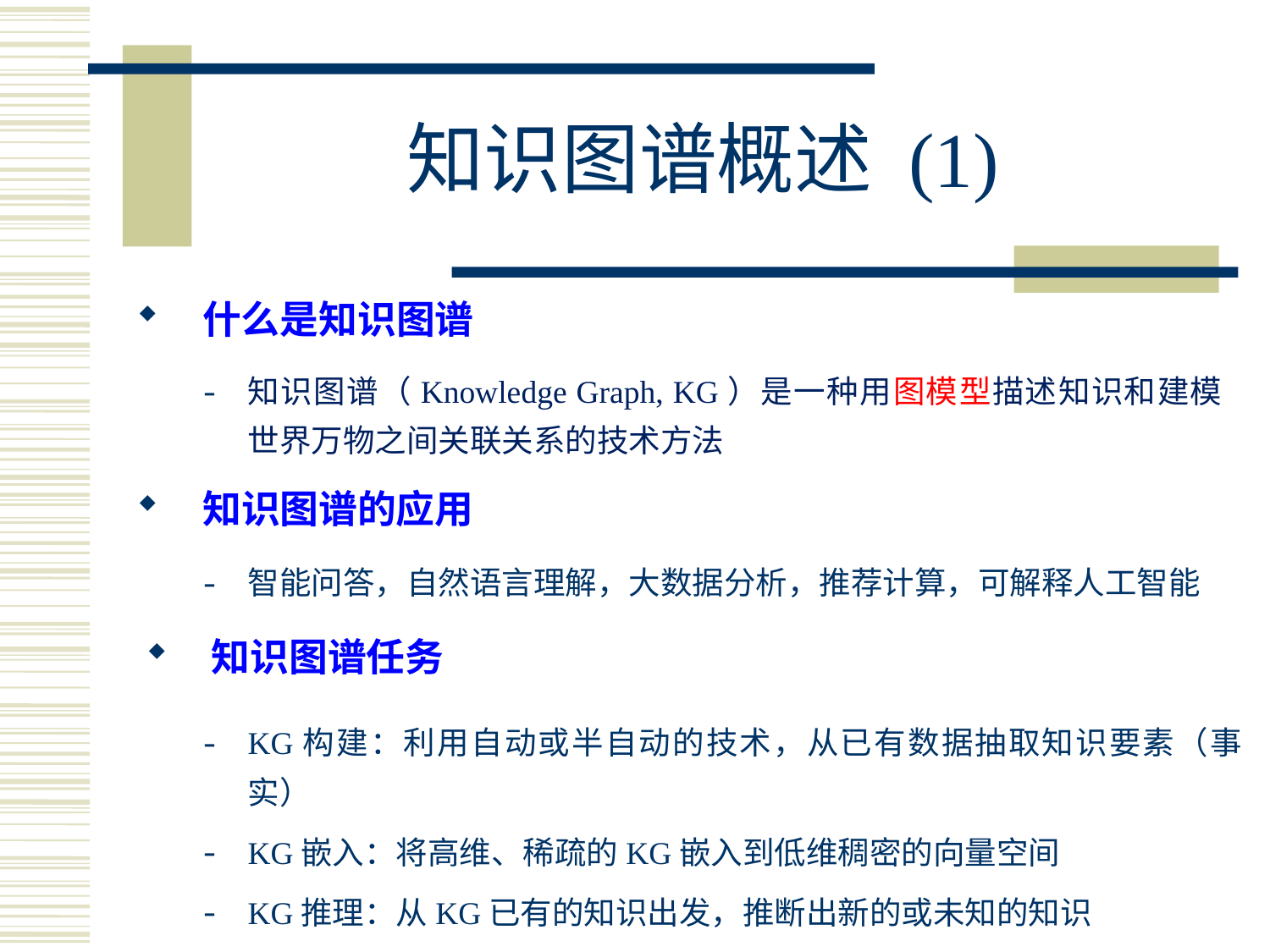

# 知识图谱概述 (1)

 什么是知识图谱
知识图谱（Knowledge Graph, KG）是一种用图模型描述知识和建模世界万物之间关联关系的技术方法
 知识图谱的应用
智能问答，自然语言理解，大数据分析，推荐计算，可解释人工智能
 知识图谱任务
KG构建：利用自动或半自动的技术，从已有数据抽取知识要素（事实）
KG嵌入：将高维、稀疏的KG嵌入到低维稠密的向量空间
KG推理：从KG已有的知识出发，推断出新的或未知的知识